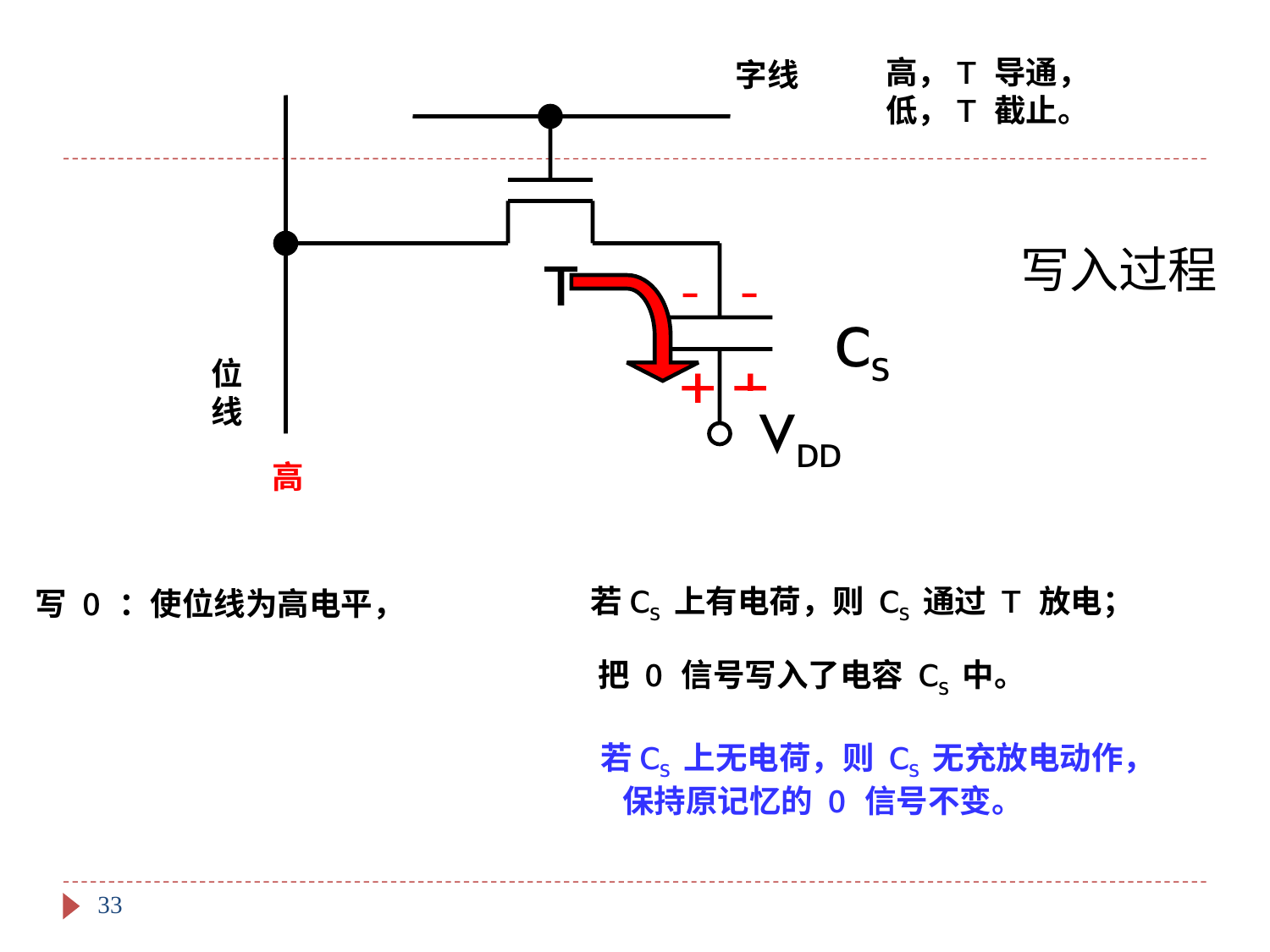

高，T 导通，
低，T 截止。
字线

写入过程

T

-  -

CS

位
线
+ +

VDD

高
写 0 ：使位线为高电平，
若CS 上有电荷，则 CS 通过 T 放电；
把 0 信号写入了电容 CS 中。
若CS 上无电荷，则 CS 无充放电动作，
  保持原记忆的 0 信号不变。
33